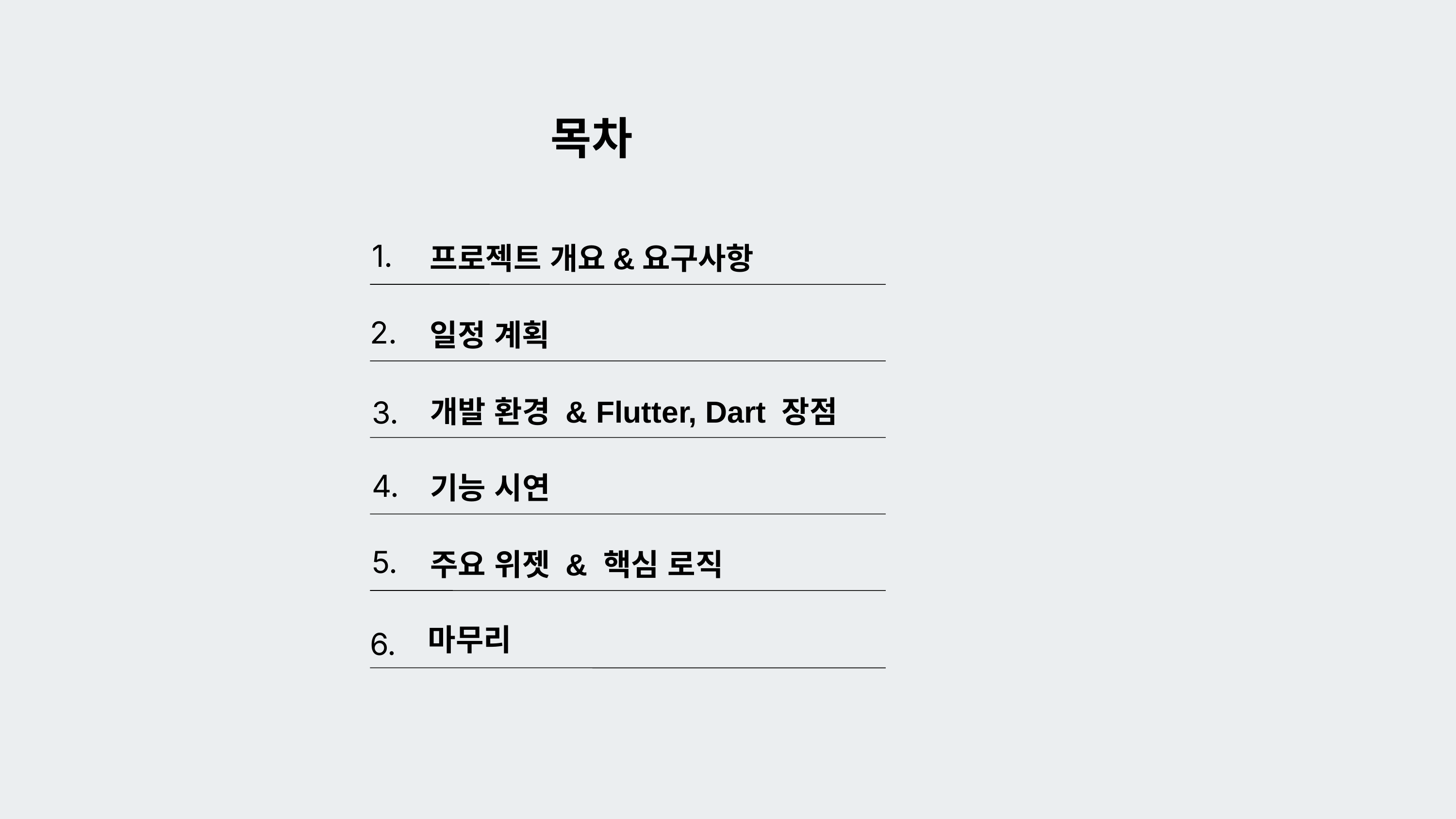

목차
1.
프로젝트 개요&요구사항
2.
일정 계획

개발 환경 & Flutter, Dart 장점
3.

4.
기능 시연

5.
주요 위젯 & 핵심 로직

마무리
6.